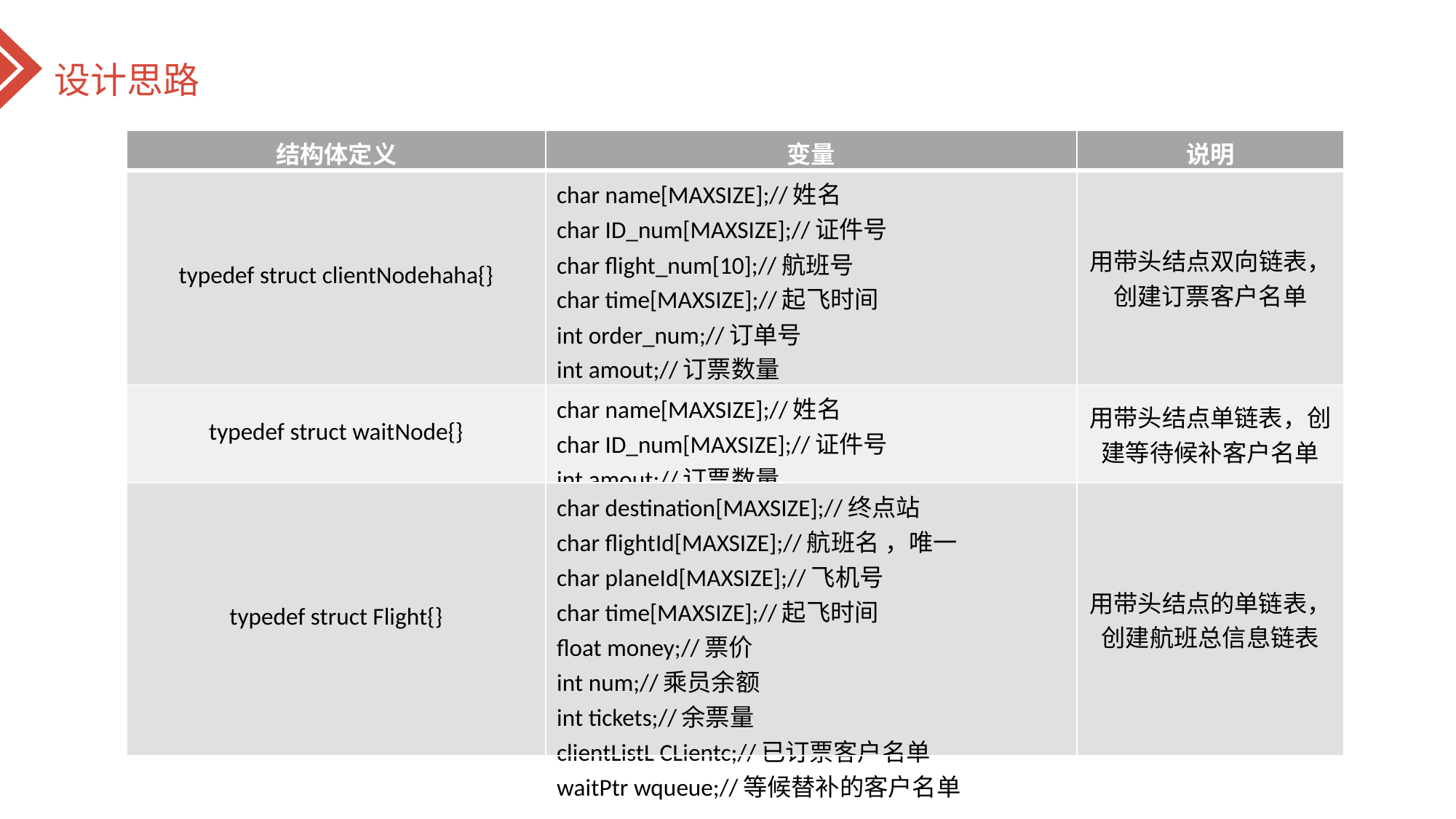

设计思路
| 结构体定义 | 变量 | 说明 |
| --- | --- | --- |
| typedef struct clientNodehaha{} | char name[MAXSIZE];//姓名 char ID\_num[MAXSIZE];//证件号 char flight\_num[10];//航班号 char time[MAXSIZE];//起飞时间 int order\_num;//订单号 int amout;//订票数量 int rank;//舱位等级 | 用带头结点双向链表，创建订票客户名单 |
| typedef struct waitNode{} | char name[MAXSIZE];//姓名 char ID\_num[MAXSIZE];//证件号 int amout;//订票数量 | 用带头结点单链表，创建等待候补客户名单 |
| typedef struct Flight{} | char destination[MAXSIZE];//终点站 char flightId[MAXSIZE];//航班名 ，唯一 char planeId[MAXSIZE];//飞机号 char time[MAXSIZE];//起飞时间 float money;//票价 int num;//乘员余额 int tickets;//余票量 clientListL CLientc;//已订票客户名单 waitPtr wqueue;//等候替补的客户名单 | 用带头结点的单链表，创建航班总信息链表 |